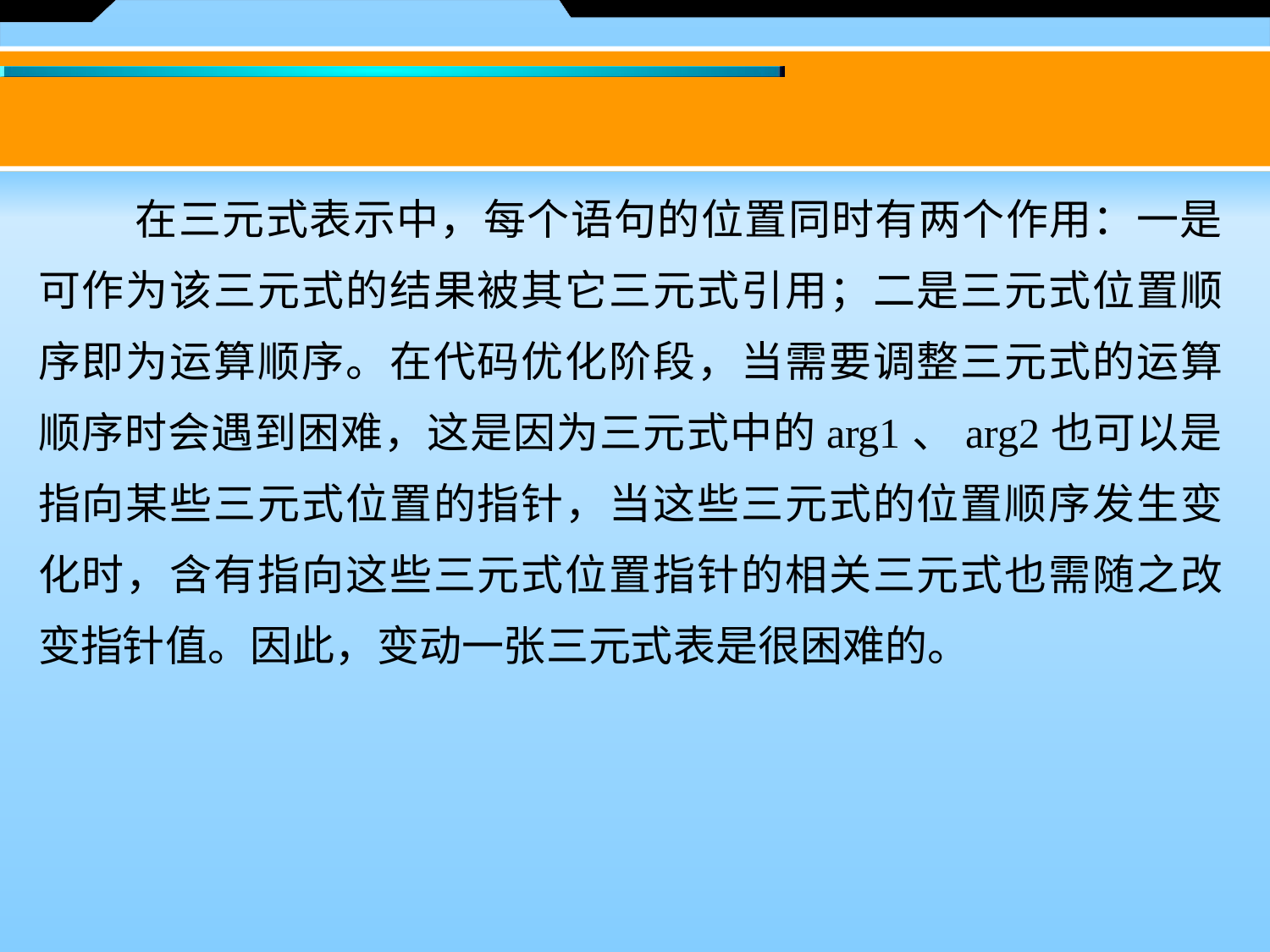

在三元式表示中，每个语句的位置同时有两个作用：一是可作为该三元式的结果被其它三元式引用；二是三元式位置顺序即为运算顺序。在代码优化阶段，当需要调整三元式的运算顺序时会遇到困难，这是因为三元式中的arg1、arg2也可以是指向某些三元式位置的指针，当这些三元式的位置顺序发生变化时，含有指向这些三元式位置指针的相关三元式也需随之改变指针值。因此，变动一张三元式表是很困难的。